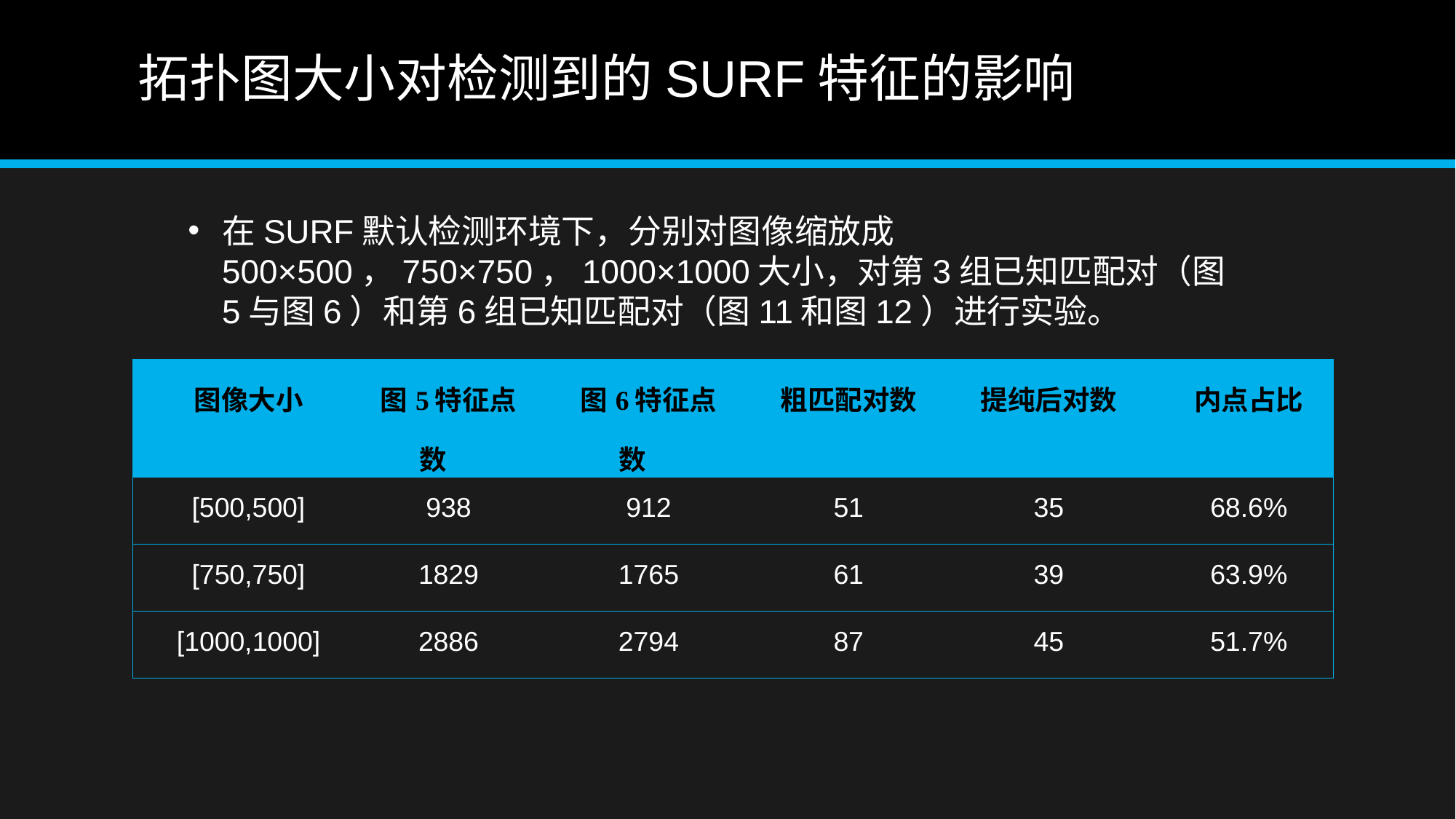

# 拓扑图大小对检测到的SURF特征的影响
在SURF默认检测环境下，分别对图像缩放成500×500，750×750，1000×1000大小，对第3组已知匹配对（图5与图6）和第6组已知匹配对（图11和图12）进行实验。
| 图像大小 | 图5特征点数 | 图6特征点数 | 粗匹配对数 | 提纯后对数 | 内点占比 |
| --- | --- | --- | --- | --- | --- |
| [500,500] | 938 | 912 | 51 | 35 | 68.6% |
| [750,750] | 1829 | 1765 | 61 | 39 | 63.9% |
| [1000,1000] | 2886 | 2794 | 87 | 45 | 51.7% |